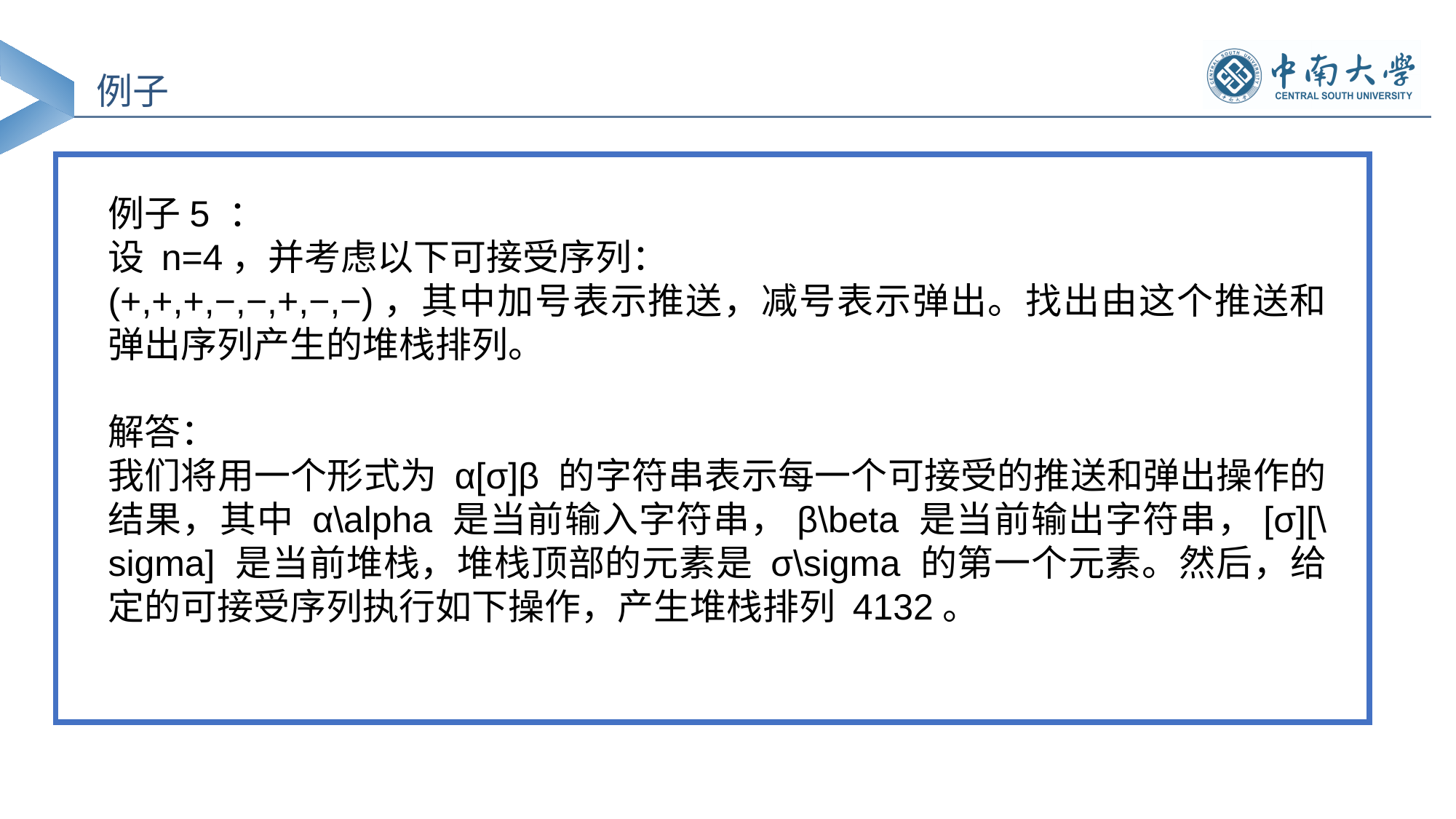

例子

例子5 ：
设 n=4，并考虑以下可接受序列：
(+,+,+,−,−,+,−,−)，其中加号表示推送，减号表示弹出。找出由这个推送和弹出序列产生的堆栈排列。

解答：
我们将用一个形式为 α[σ]β 的字符串表示每一个可接受的推送和弹出操作的结果，其中 α\alpha 是当前输入字符串，β\beta 是当前输出字符串，[σ][\sigma] 是当前堆栈，堆栈顶部的元素是 σ\sigma 的第一个元素。然后，给定的可接受序列执行如下操作，产生堆栈排列 4132。